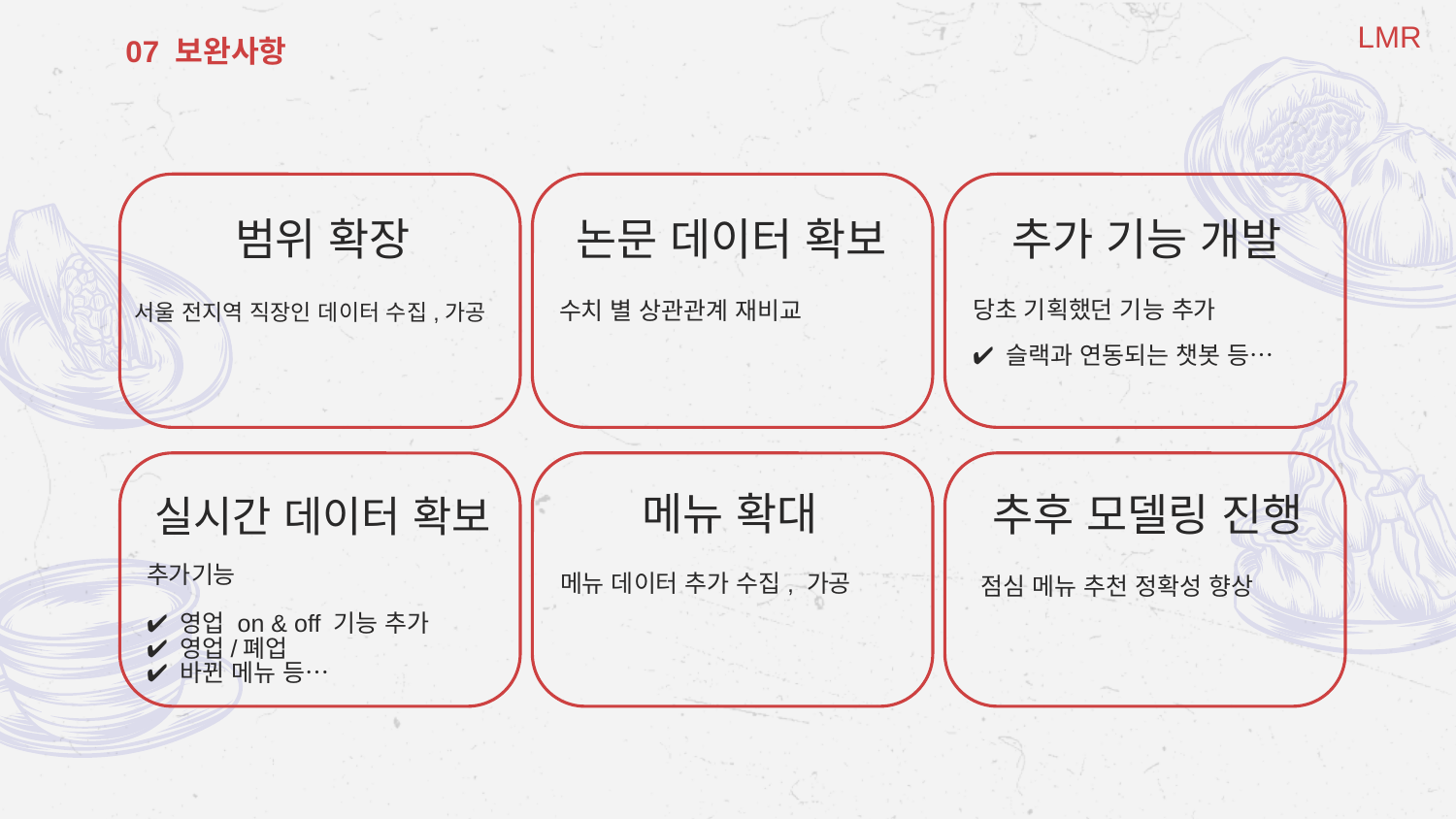

LMR
# 07 보완사항

범위 확장
논문 데이터 확보
추가 기능 개발
수치 별 상관관계 재비교
당초 기획했던 기능 추가

✔ 슬랙과 연동되는 챗봇 등…

서울 전지역 직장인 데이터 수집,가공

메뉴 확대
추후 모델링 진행
실시간 데이터 확보
추가기능

✔ 영업 on & off 기능 추가
✔ 영업/폐업
✔ 바뀐 메뉴 등…

 점심 메뉴 추천 정확성 향상
메뉴 데이터 추가 수집, 가공